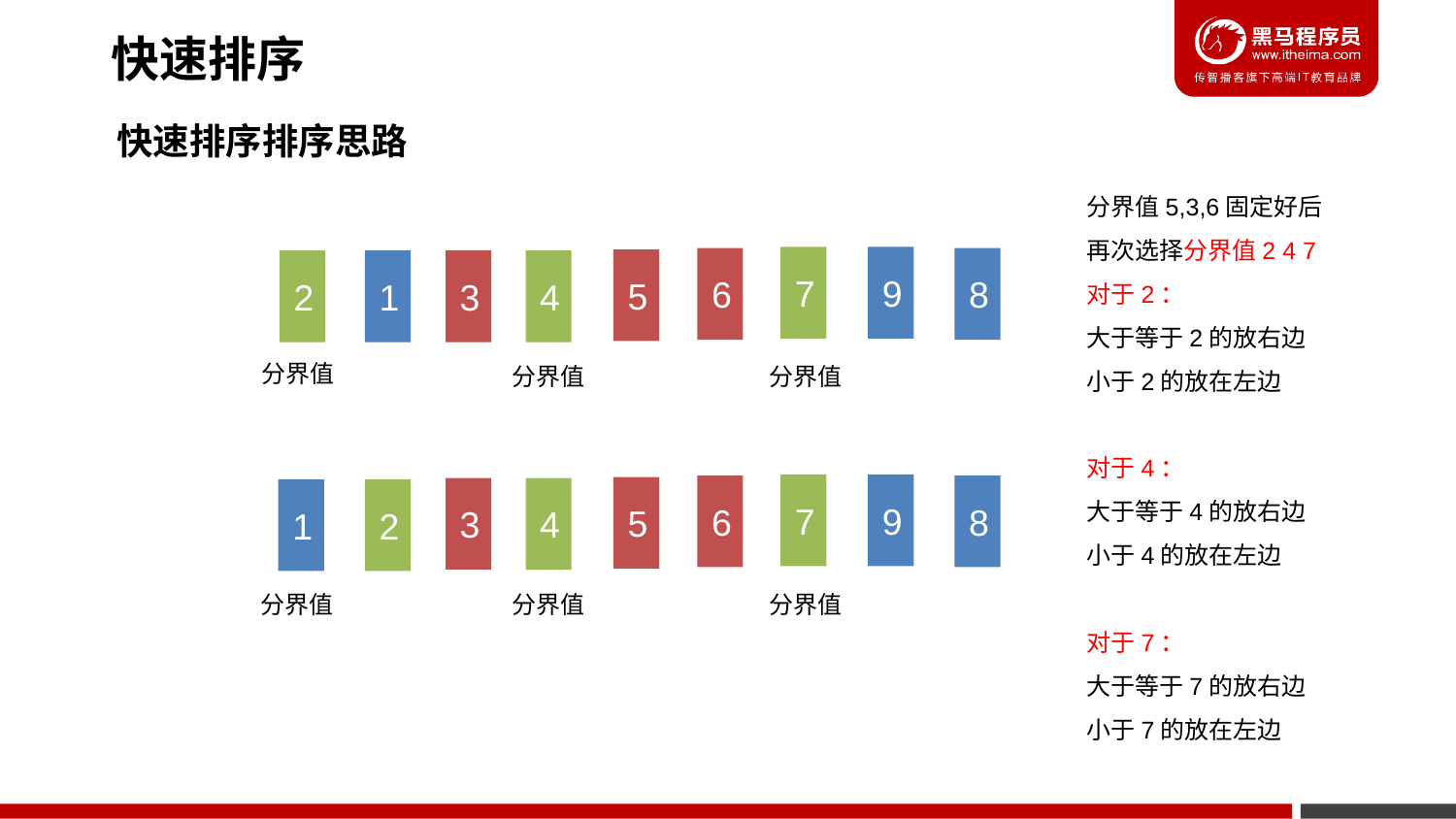

快速排序
快速排序排序思路
分界值5,3,6固定好后
再次选择分界值2 4 7
对于2：
大于等于2的放右边
小于2的放在左边

对于4：
大于等于4的放右边
小于4的放在左边

对于7：
大于等于7的放右边
小于7的放在左边
7
9
6
8
5
3
2
1
4
分界值
分界值
分界值
7
9
6
8
5
3
4
1
2
分界值
分界值
分界值